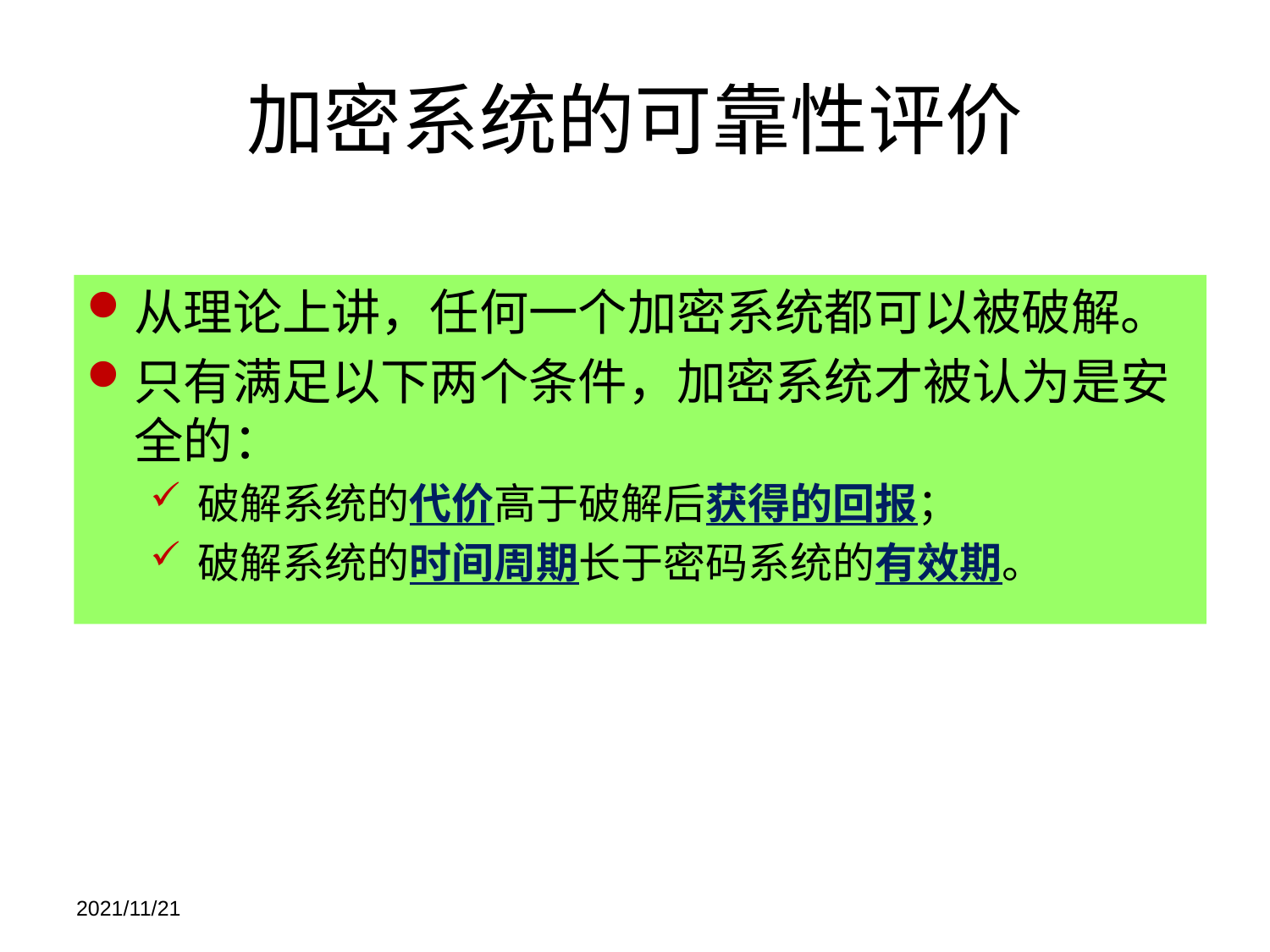

# 加密系统的可靠性评价
从理论上讲，任何一个加密系统都可以被破解。
只有满足以下两个条件，加密系统才被认为是安全的：
破解系统的代价高于破解后获得的回报；
破解系统的时间周期长于密码系统的有效期。

2021/11/21